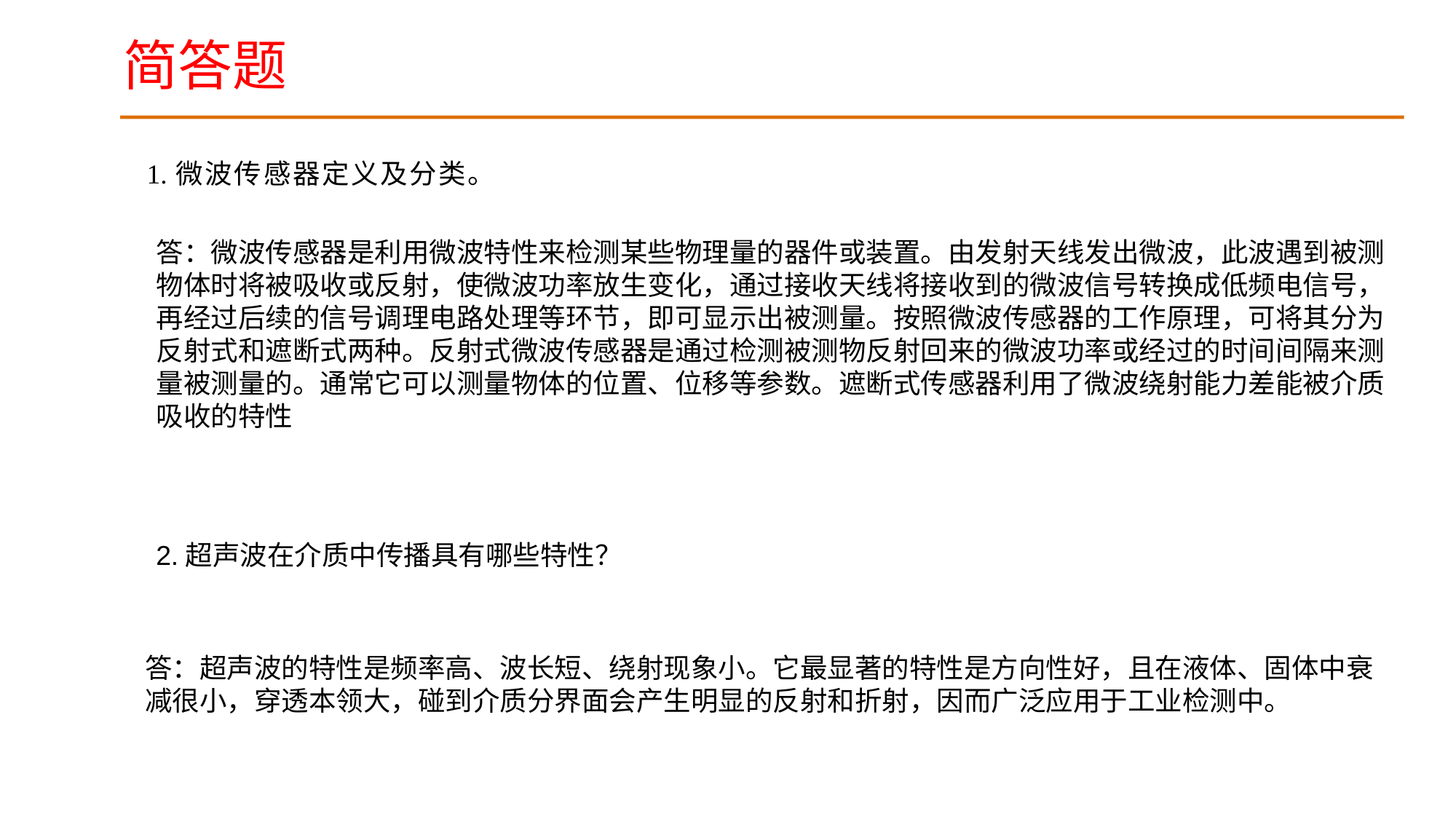

简答题
1.微波传感器定义及分类。
答：微波传感器是利用微波特性来检测某些物理量的器件或装置。由发射天线发出微波，此波遇到被测物体时将被吸收或反射，使微波功率放生变化，通过接收天线将接收到的微波信号转换成低频电信号，再经过后续的信号调理电路处理等环节，即可显示出被测量。按照微波传感器的工作原理，可将其分为反射式和遮断式两种。反射式微波传感器是通过检测被测物反射回来的微波功率或经过的时间间隔来测量被测量的。通常它可以测量物体的位置、位移等参数。遮断式传感器利用了微波绕射能力差能被介质吸收的特性
2.超声波在介质中传播具有哪些特性？
答：超声波的特性是频率高、波长短、绕射现象小。它最显著的特性是方向性好，且在液体、固体中衰减很小，穿透本领大，碰到介质分界面会产生明显的反射和折射，因而广泛应用于工业检测中。